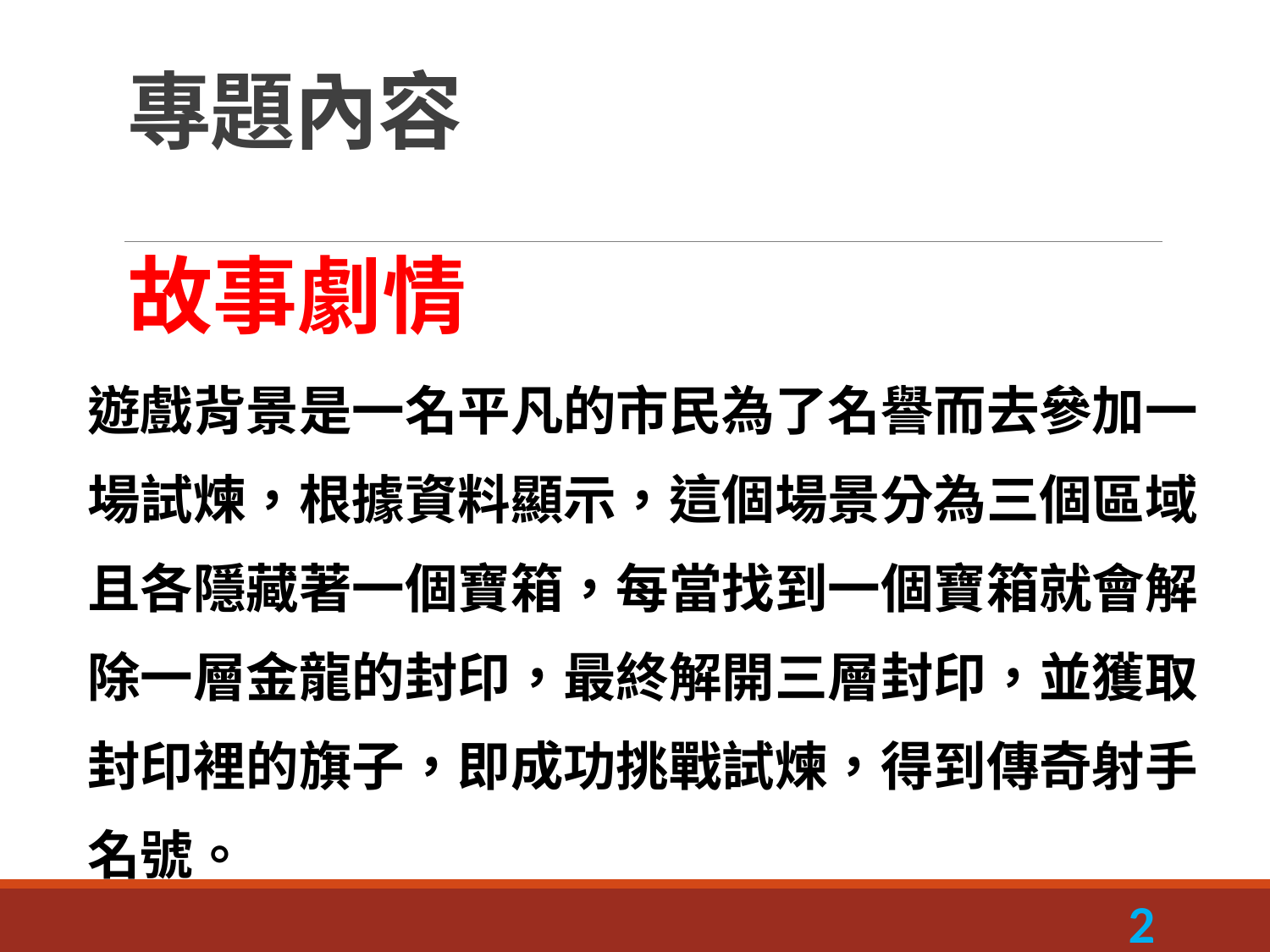

# 專題內容
故事劇情

遊戲背景是一名平凡的市民為了名譽而去參加一場試煉，根據資料顯示，這個場景分為三個區域且各隱藏著一個寶箱，每當找到一個寶箱就會解除一層金龍的封印，最終解開三層封印，並獲取封印裡的旗子，即成功挑戰試煉，得到傳奇射手名號。

2